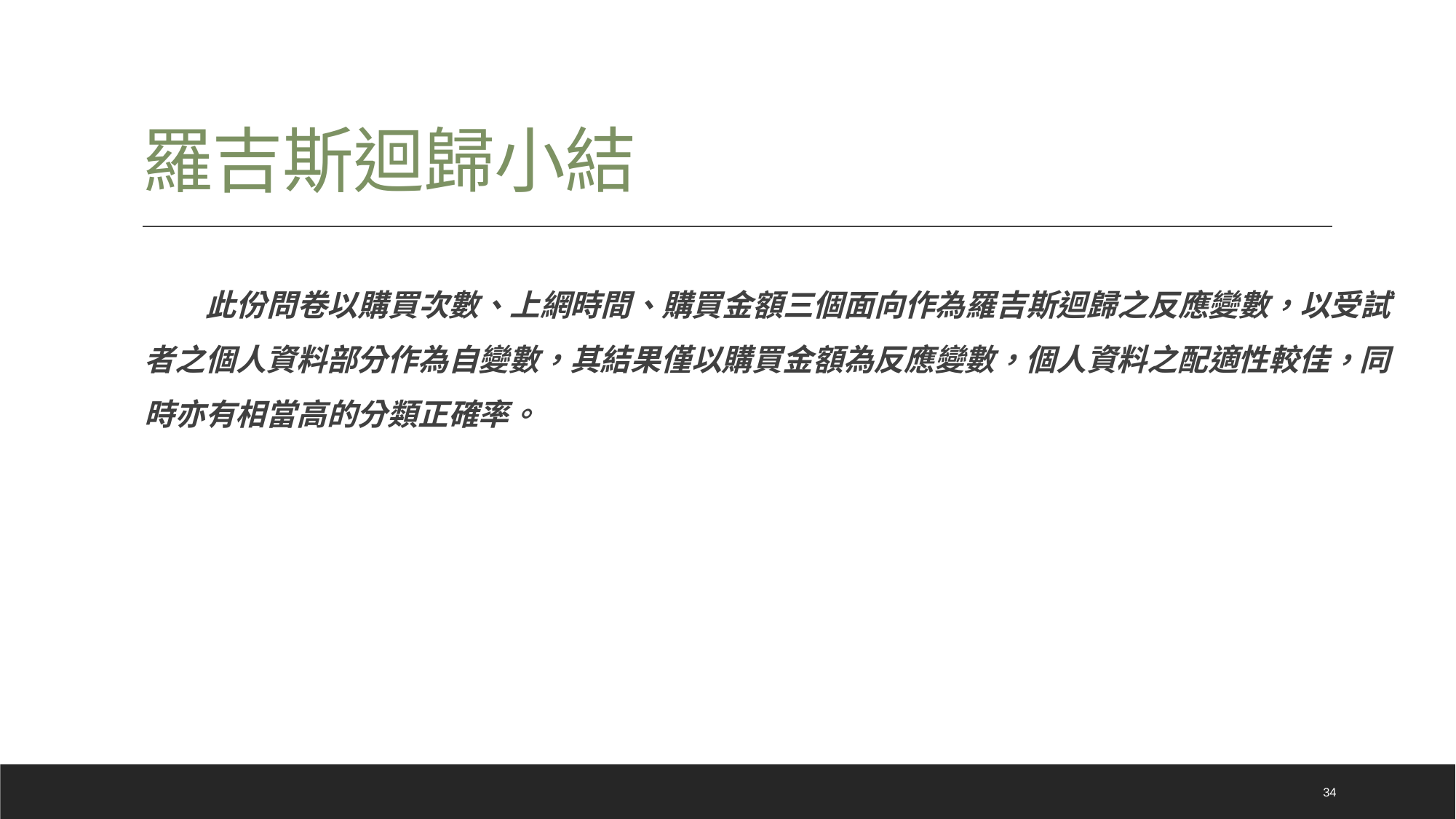

# 羅吉斯迴歸小結
        此份問卷以購買次數、上網時間、購買金額三個面向作為羅吉斯迴歸之反應變數，以受試者之個人資料部分作為自變數，其結果僅以購買金額為反應變數，個人資料之配適性較佳，同時亦有相當高的分類正確率。
34